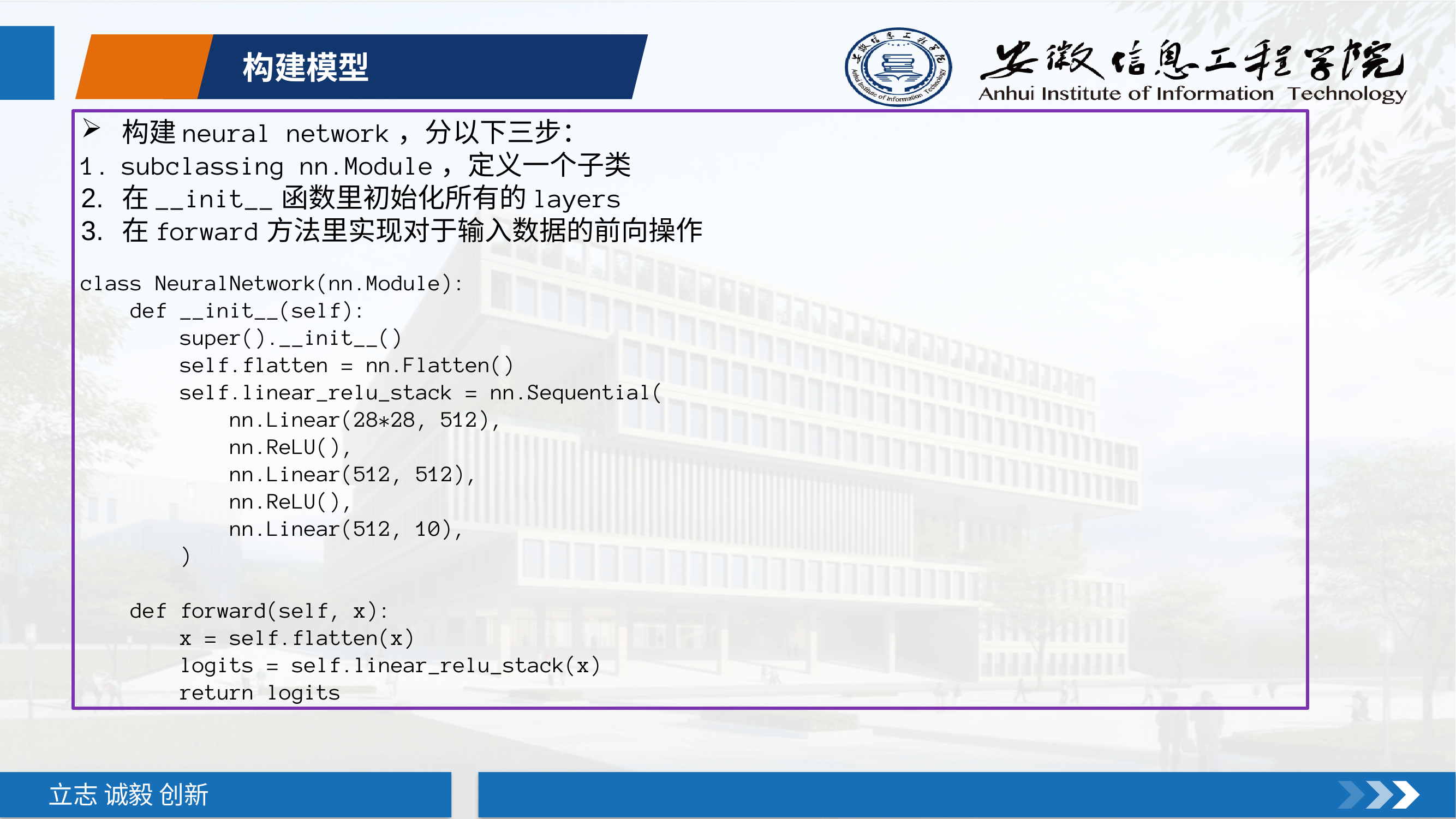

构建模型
构建neural network，分以下三步：
subclassing nn.Module，定义一个子类
在__init__函数里初始化所有的layers
在forward方法里实现对于输入数据的前向操作

class NeuralNetwork(nn.Module):
    def __init__(self):
        super().__init__()
        self.flatten = nn.Flatten()
        self.linear_relu_stack = nn.Sequential(
            nn.Linear(28*28, 512),
            nn.ReLU(),
            nn.Linear(512, 512),
            nn.ReLU(),
            nn.Linear(512, 10),
        )

    def forward(self, x):
        x = self.flatten(x)
        logits = self.linear_relu_stack(x)
        return logits